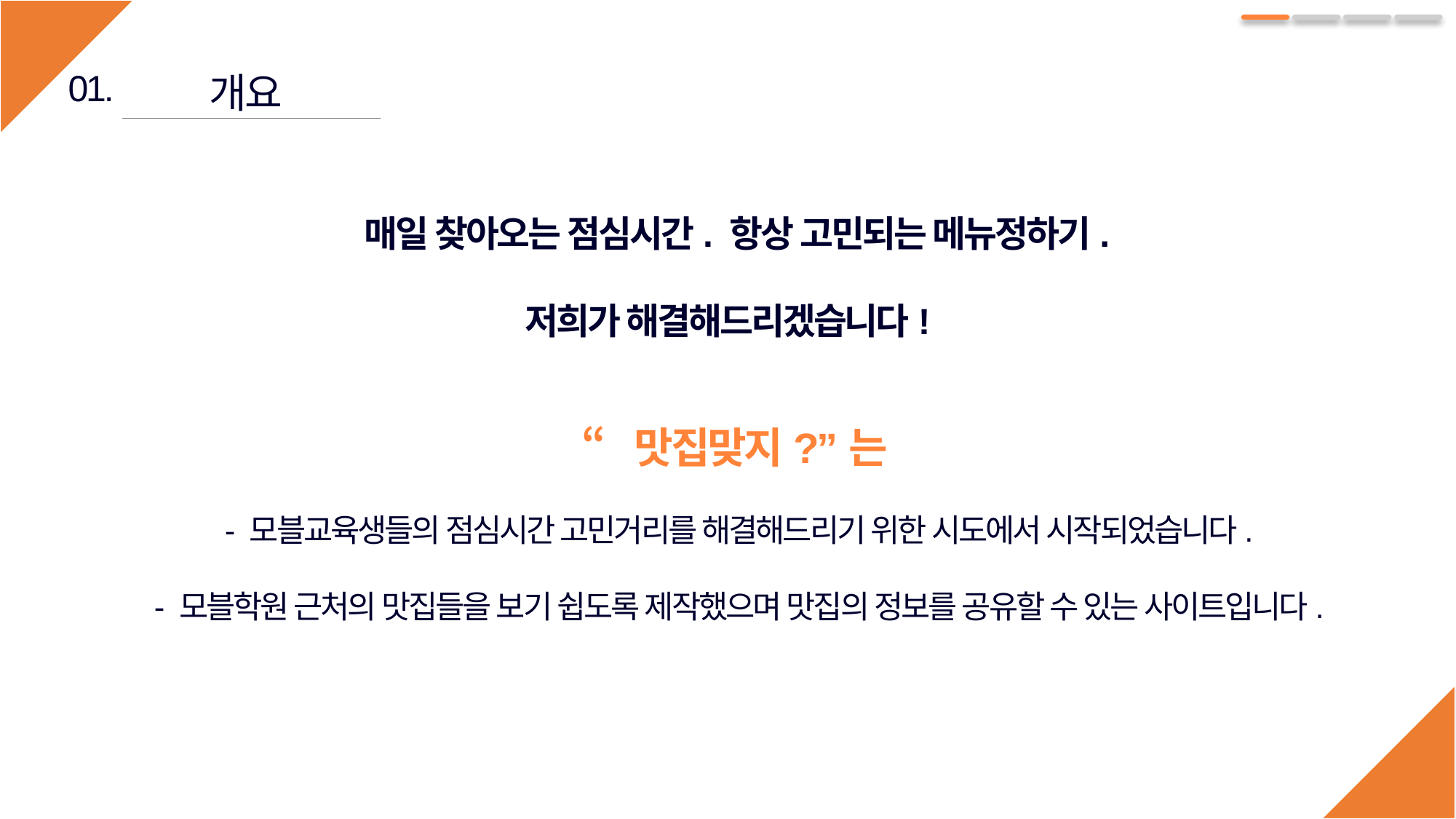

01.
개요
 매일 찾아오는 점심시간. 항상 고민되는 메뉴정하기.
저희가 해결해드리겠습니다!
“맛집맞지?”는
 - 모블교육생들의 점심시간 고민거리를 해결해드리기 위한 시도에서 시작되었습니다.
 - 모블학원 근처의 맛집들을 보기 쉽도록 제작했으며 맛집의 정보를 공유할 수 있는 사이트입니다.